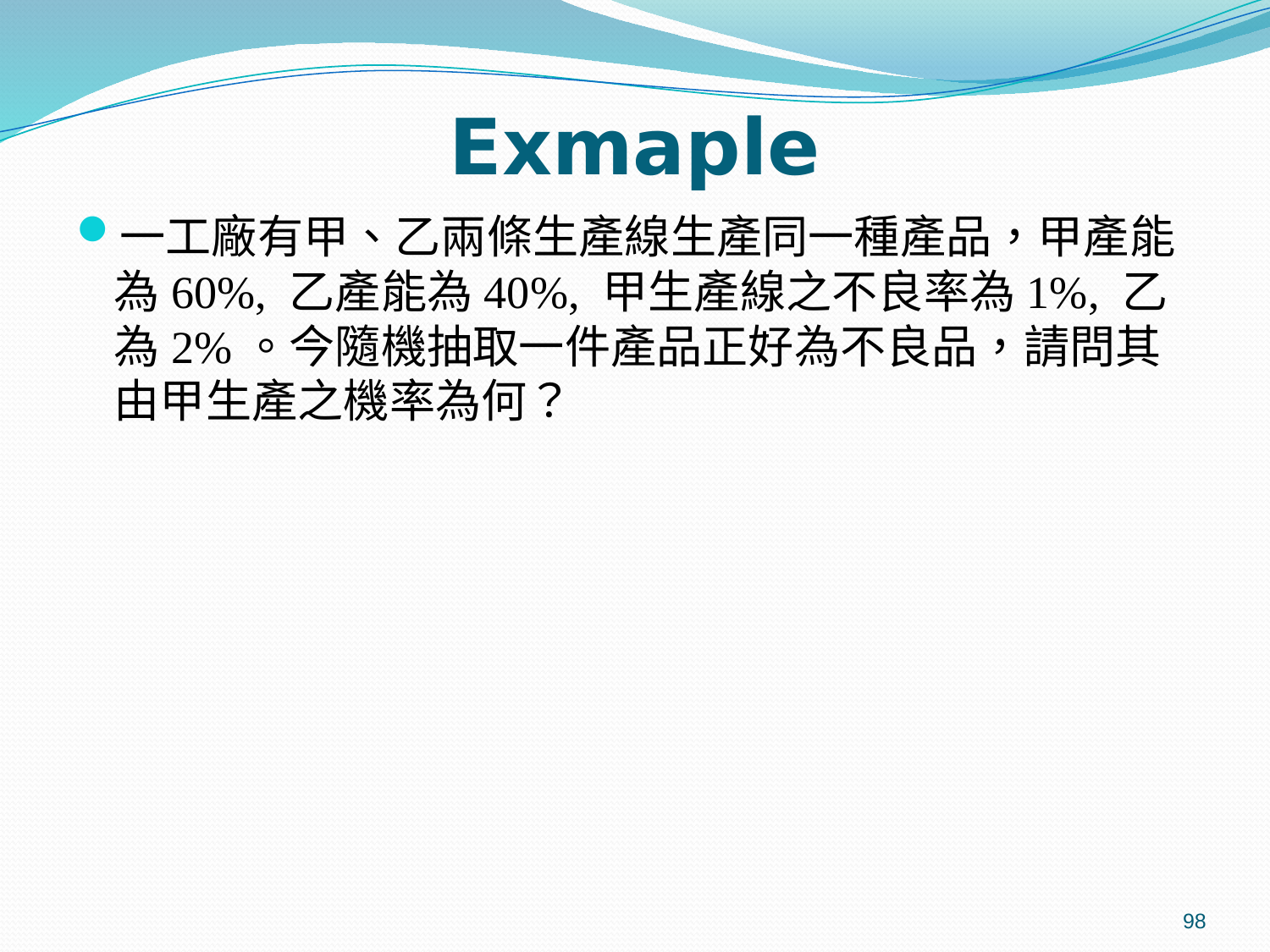

# Exmaple
一工廠有甲、乙兩條生產線生產同一種產品，甲產能為60%, 乙產能為40%, 甲生產線之不良率為1%, 乙為2%。今隨機抽取一件產品正好為不良品，請問其由甲生產之機率為何？
98